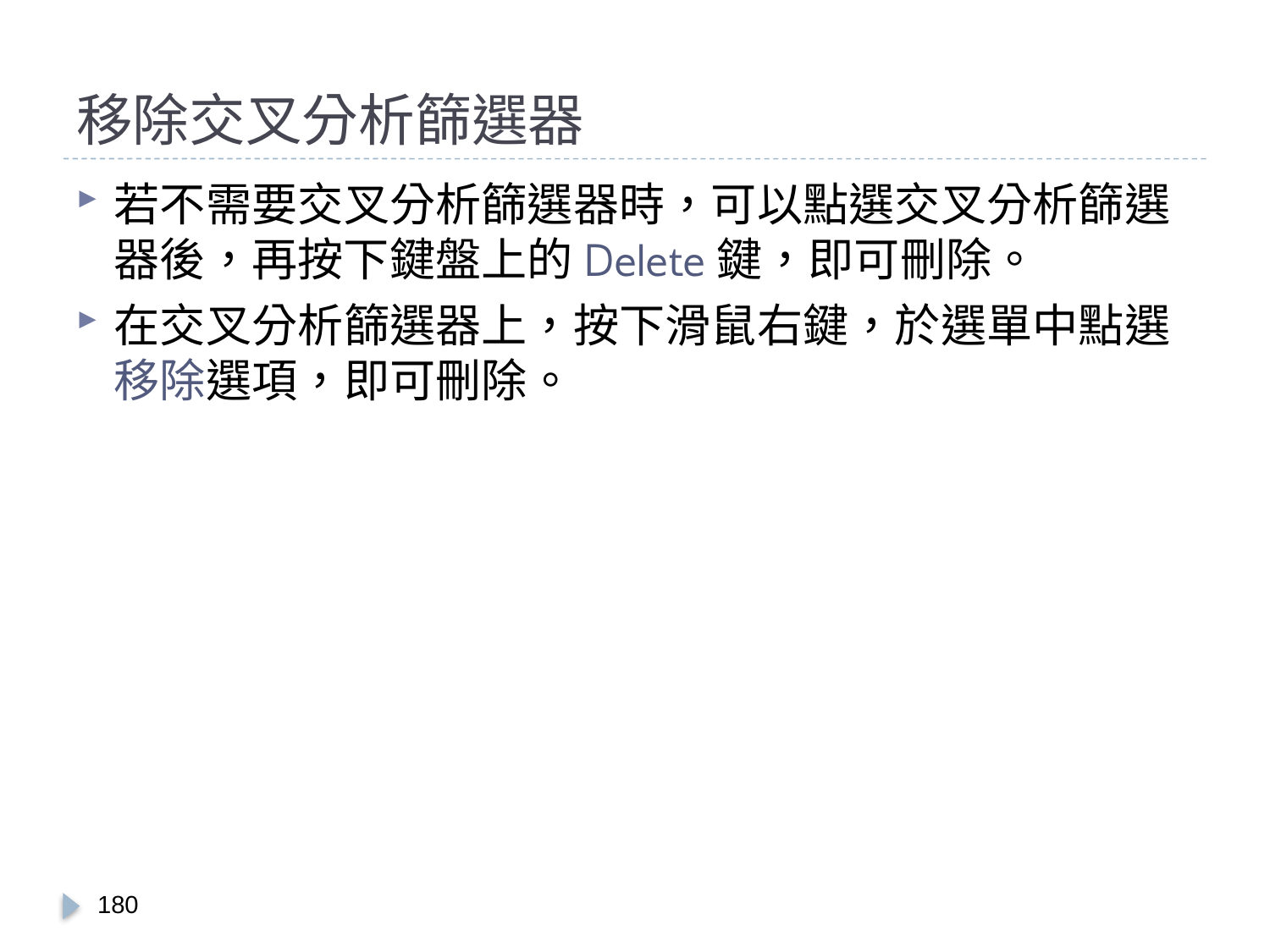

# 移除交叉分析篩選器
若不需要交叉分析篩選器時，可以點選交叉分析篩選器後，再按下鍵盤上的Delete鍵，即可刪除。
在交叉分析篩選器上，按下滑鼠右鍵，於選單中點選移除選項，即可刪除。
180